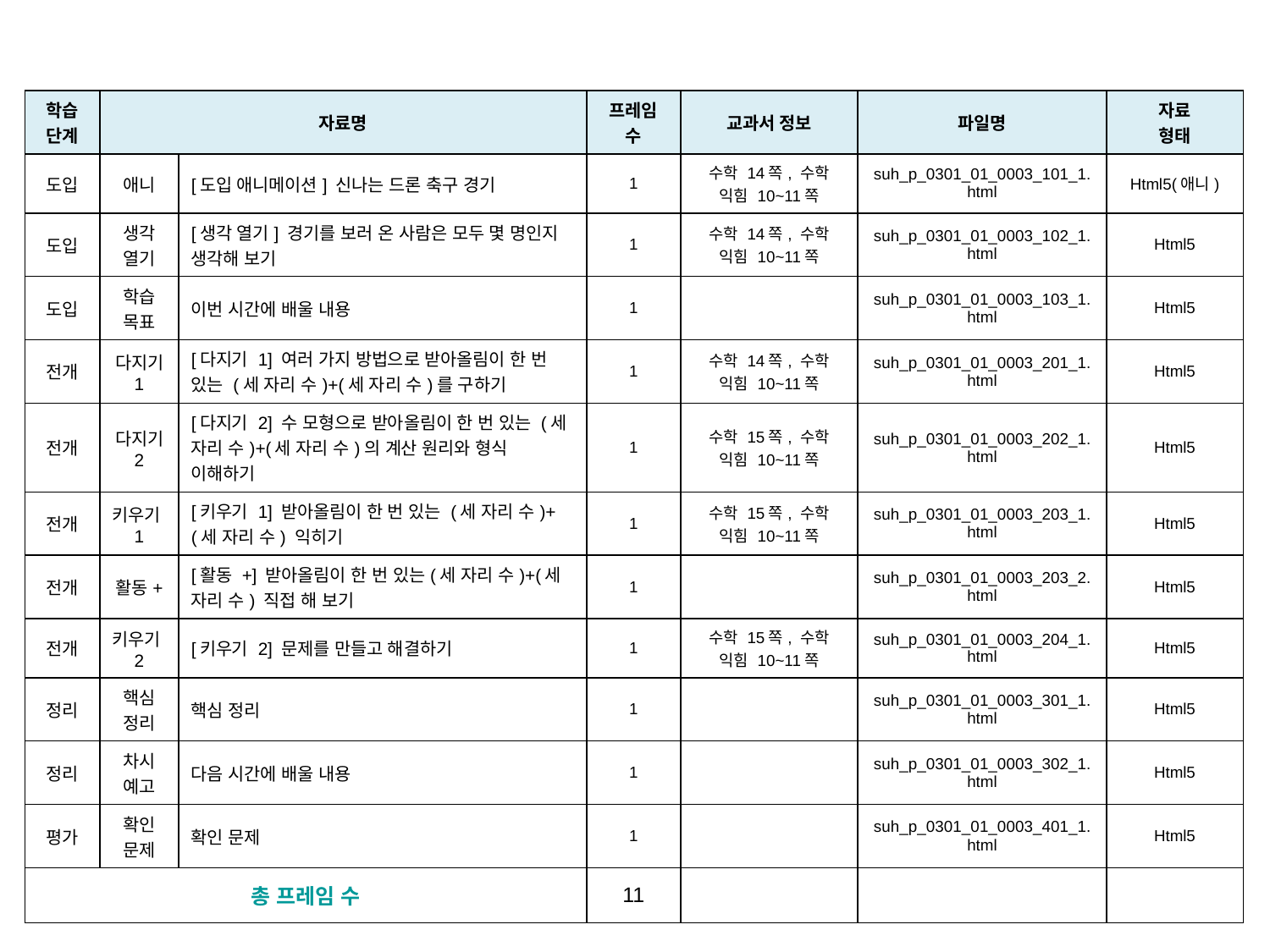

| 학습 단계 | 자료명 |  | 프레임 수 | 교과서 정보 | 파일명 | 자료 형태 |
| --- | --- | --- | --- | --- | --- | --- |
| 도입 | 애니 | [도입 애니메이션] 신나는 드론 축구 경기 | 1 | 수학 14쪽, 수학 익힘 10~11쪽 | suh\_p\_0301\_01\_0003\_101\_1.html | Html5(애니) |
| 도입 | 생각 열기 | [생각 열기] 경기를 보러 온 사람은 모두 몇 명인지 생각해 보기 | 1 | 수학 14쪽, 수학 익힘 10~11쪽 | suh\_p\_0301\_01\_0003\_102\_1.html | Html5 |
| 도입 | 학습 목표 | 이번 시간에 배울 내용 | 1 |  | suh\_p\_0301\_01\_0003\_103\_1.html | Html5 |
| 전개 | 다지기 1 | [다지기 1] 여러 가지 방법으로 받아올림이 한 번 있는 (세 자리 수)+(세 자리 수)를 구하기 | 1 | 수학 14쪽, 수학 익힘 10~11쪽 | suh\_p\_0301\_01\_0003\_201\_1.html | Html5 |
| 전개 | 다지기 2 | [다지기 2] 수 모형으로 받아올림이 한 번 있는 (세 자리 수)+(세 자리 수)의 계산 원리와 형식 이해하기 | 1 | 수학 15쪽, 수학 익힘 10~11쪽 | suh\_p\_0301\_01\_0003\_202\_1.html | Html5 |
| 전개 | 키우기1 | [키우기 1] 받아올림이 한 번 있는 (세 자리 수)+(세 자리 수) 익히기 | 1 | 수학 15쪽, 수학 익힘 10~11쪽 | suh\_p\_0301\_01\_0003\_203\_1.html | Html5 |
| 전개 | 활동+ | [활동 +] 받아올림이 한 번 있는(세 자리 수)+(세 자리 수) 직접 해 보기 | 1 |  | suh\_p\_0301\_01\_0003\_203\_2.html | Html5 |
| 전개 | 키우기2 | [키우기 2] 문제를 만들고 해결하기 | 1 | 수학 15쪽, 수학 익힘 10~11쪽 | suh\_p\_0301\_01\_0003\_204\_1.html | Html5 |
| 정리 | 핵심 정리 | 핵심 정리 | 1 |  | suh\_p\_0301\_01\_0003\_301\_1.html | Html5 |
| 정리 | 차시 예고 | 다음 시간에 배울 내용 | 1 |  | suh\_p\_0301\_01\_0003\_302\_1.html | Html5 |
| 평가 | 확인 문제 | 확인 문제 | 1 |  | suh\_p\_0301\_01\_0003\_401\_1.html | Html5 |
| 총 프레임 수 |  |  | 11 |  |  |  |